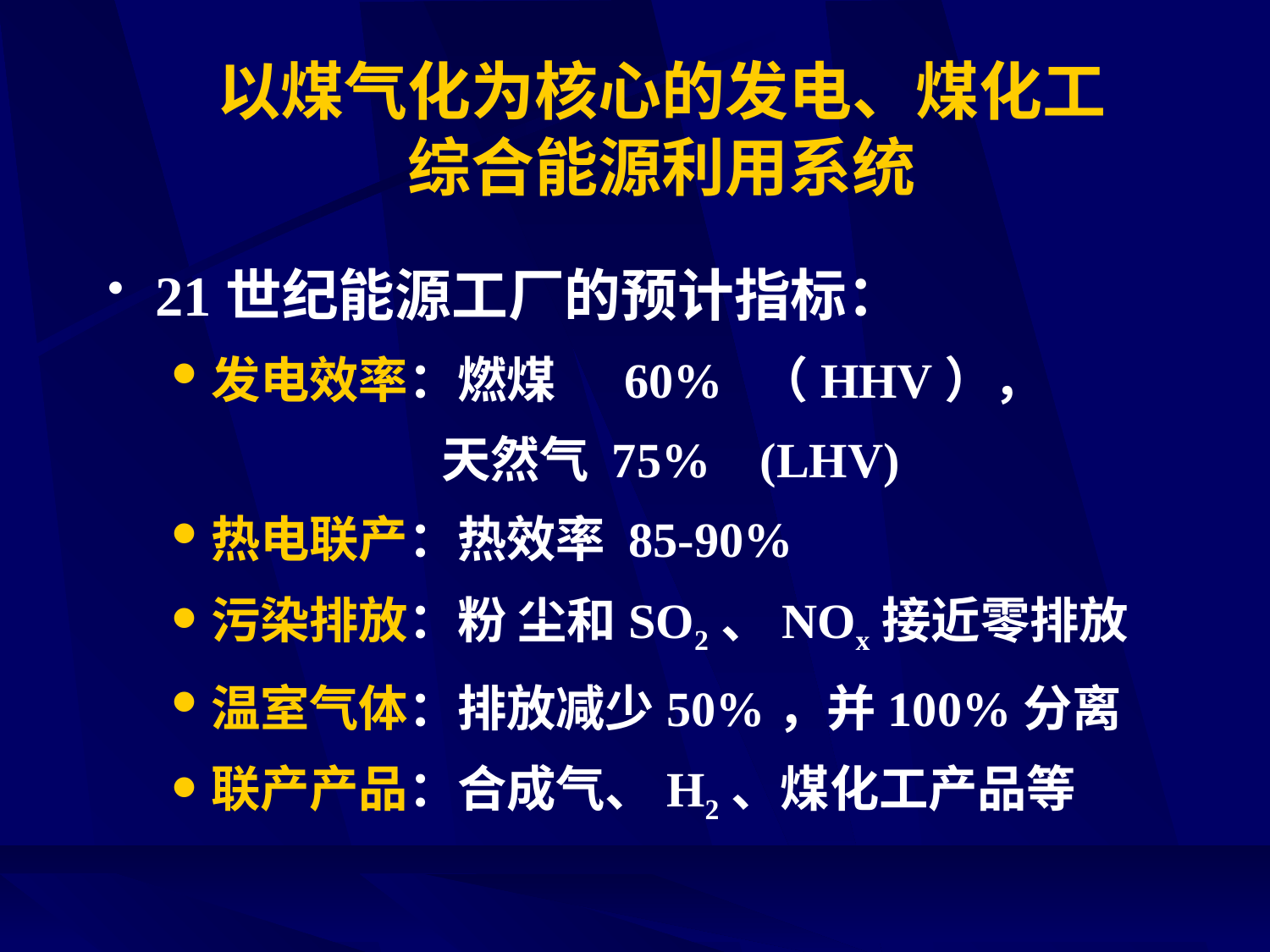

以煤气化为核心的发电、煤化工
综合能源利用系统
21世纪能源工厂的预计指标：
发电效率：燃煤     60%  （HHV），
                       天然气 75%    (LHV)
热电联产：热效率 85-90%
污染排放：粉 尘和SO2、NOx接近零排放
温室气体：排放减少50%，并100%分离
联产产品：合成气、H2、煤化工产品等